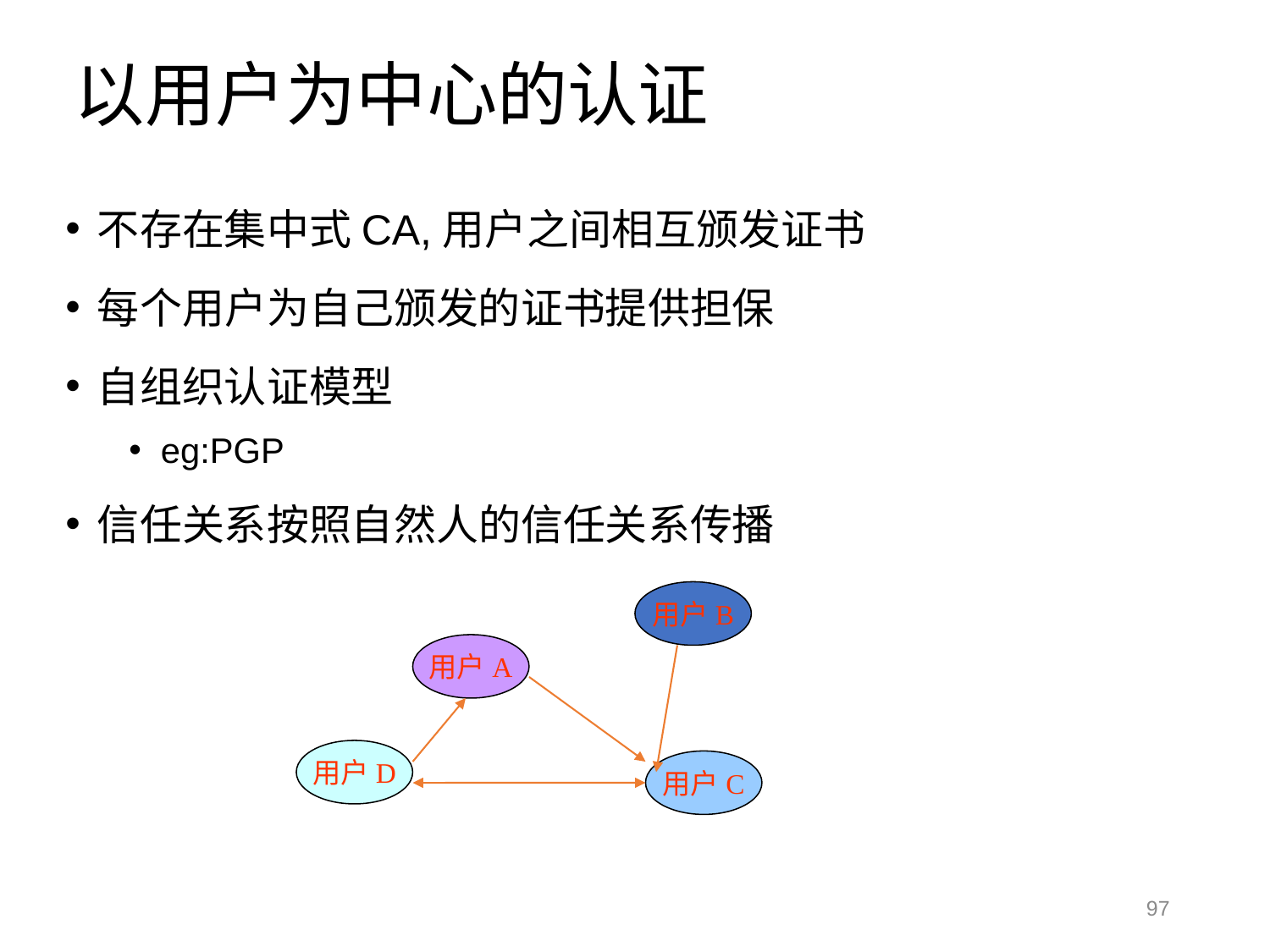

# 以用户为中心的认证
不存在集中式CA,用户之间相互颁发证书
每个用户为自己颁发的证书提供担保
自组织认证模型
eg:PGP
信任关系按照自然人的信任关系传播

用户B
用户A

用户D
用户C

97